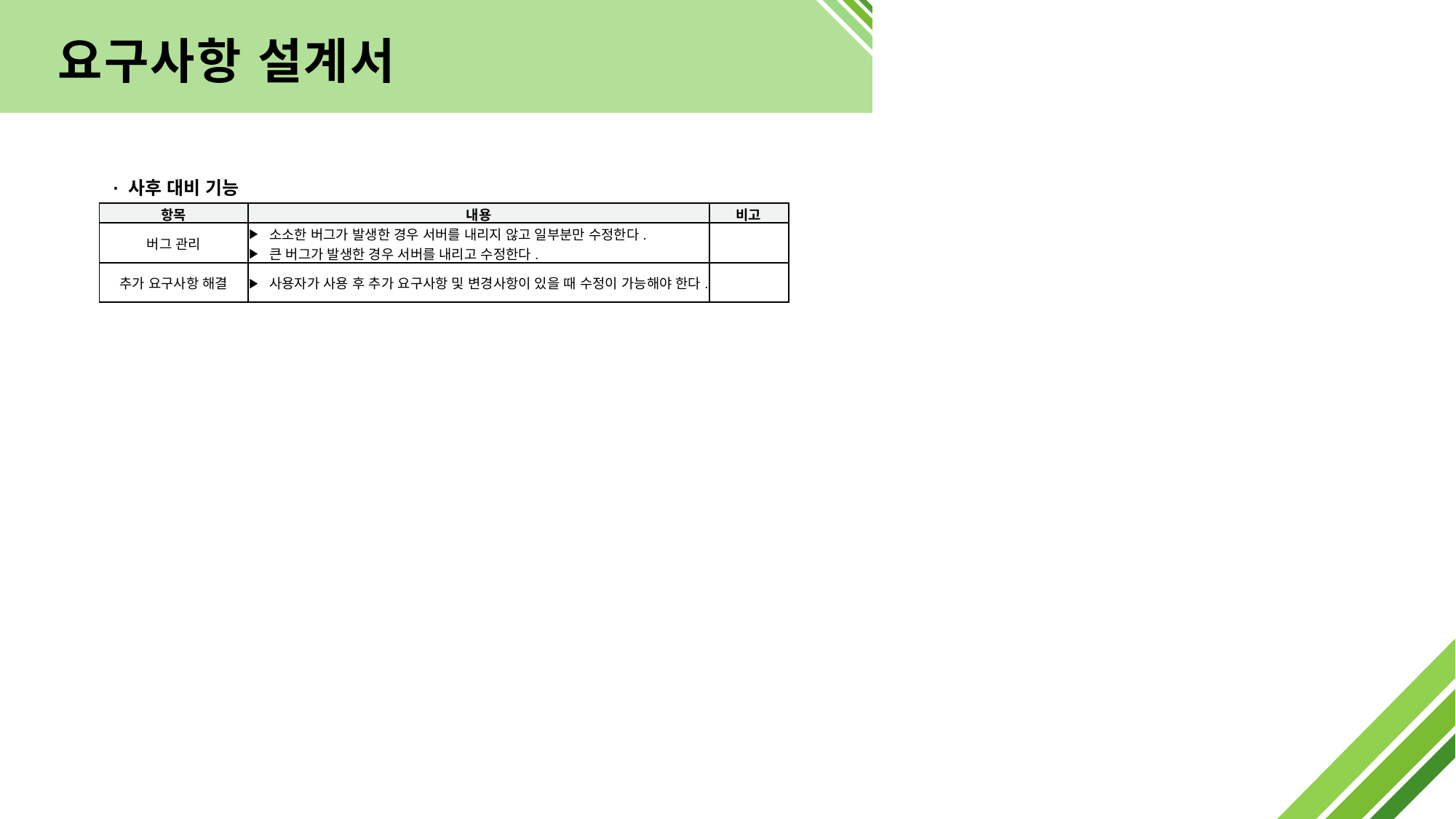

요구사항 설계서
· 사후 대비 기능
| 항목 | 내용 | 비고 |
| --- | --- | --- |
| 버그 관리 | 소소한 버그가 발생한 경우 서버를 내리지 않고 일부분만 수정한다. 큰 버그가 발생한 경우 서버를 내리고 수정한다. |  |
| 추가 요구사항 해결 | 사용자가 사용 후 추가 요구사항 및 변경사항이 있을 때 수정이 가능해야 한다. |  |